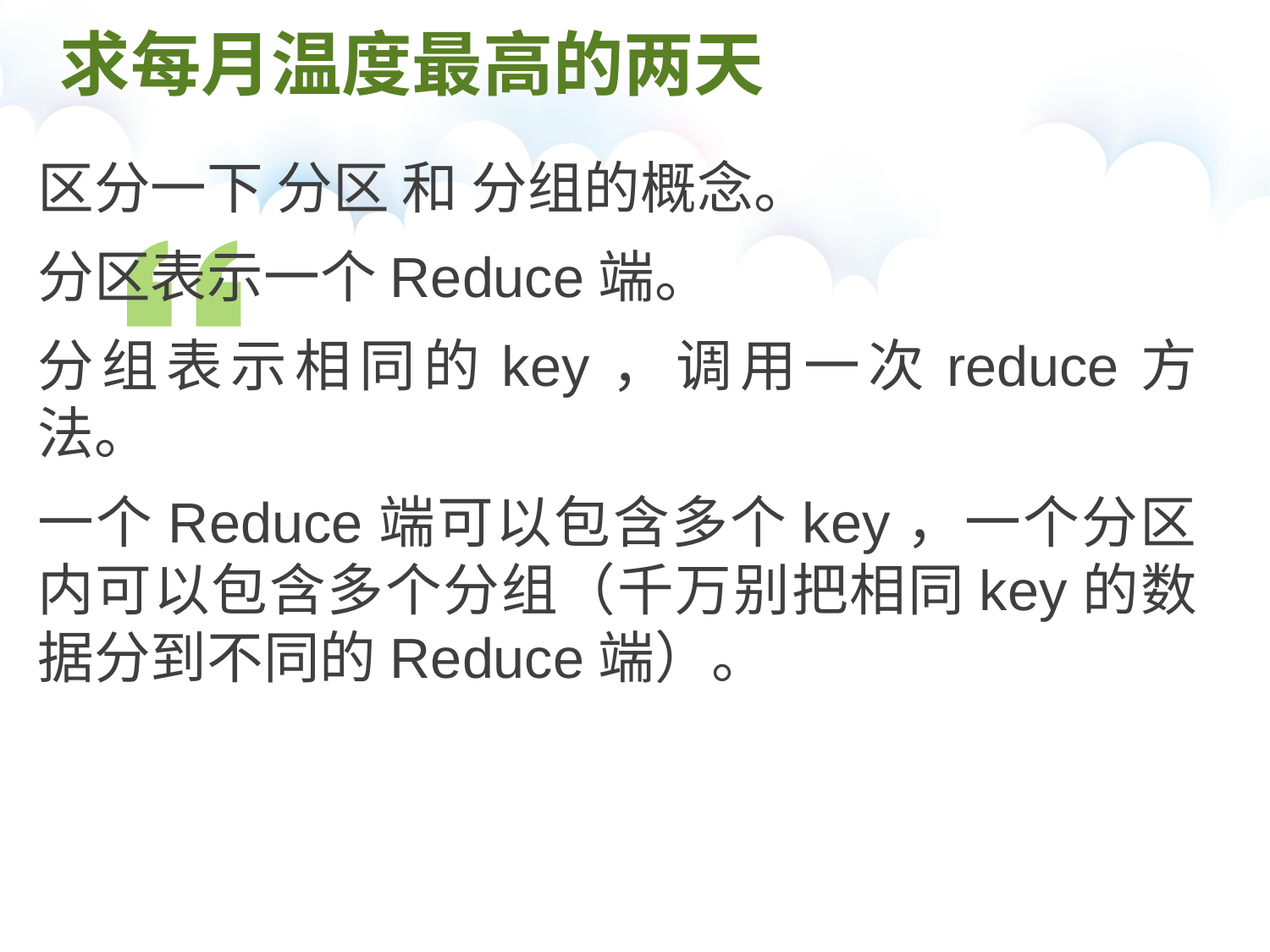

# 求每月温度最高的两天
区分一下 分区 和 分组的概念。
分区表示一个Reduce端。
分组表示相同的key，调用一次reduce方法。
一个Reduce端可以包含多个key，一个分区内可以包含多个分组（千万别把相同key的数据分到不同的Reduce端）。